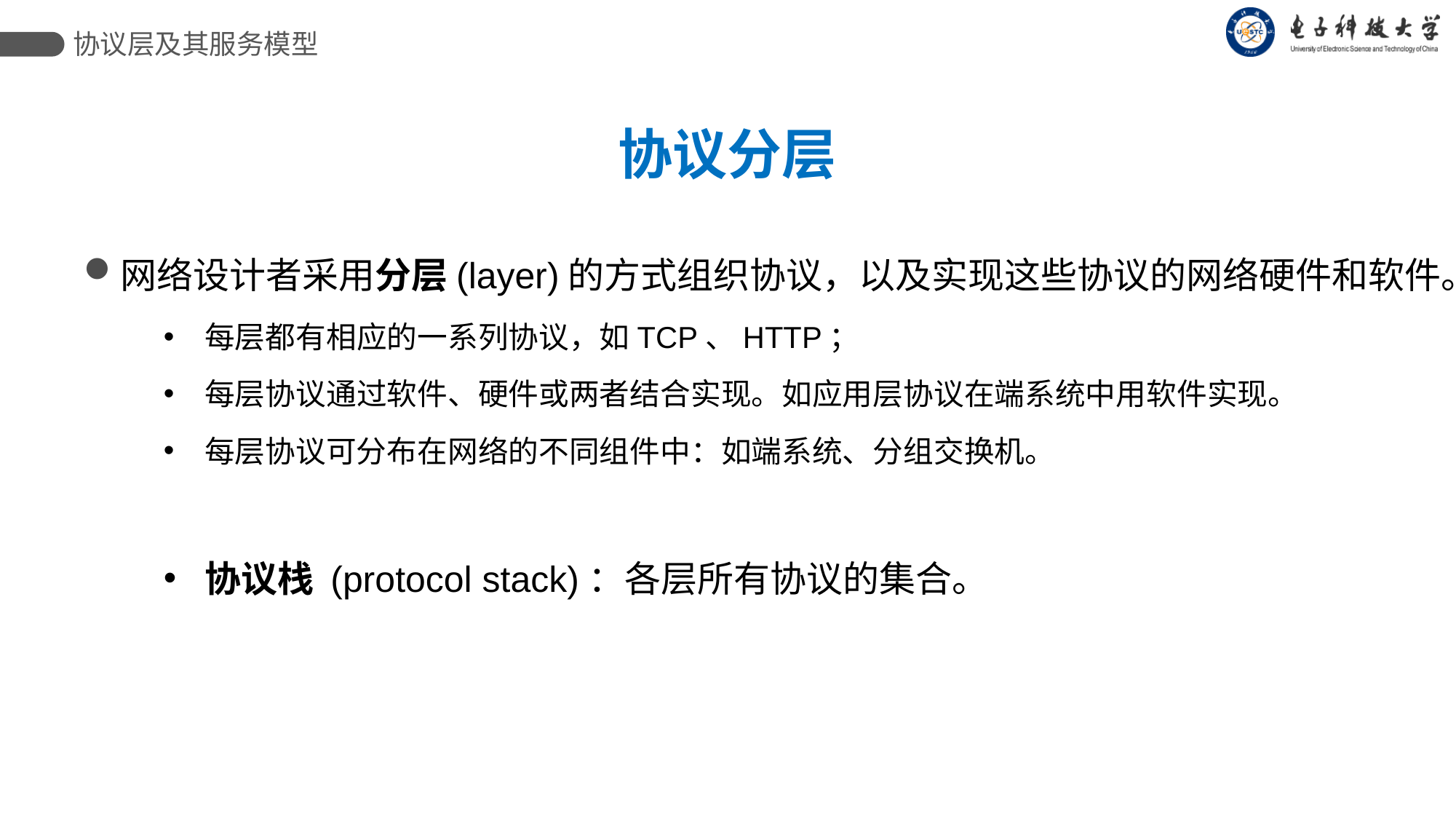

协议层及其服务模型

协议分层
网络设计者采用分层(layer)的方式组织协议，以及实现这些协议的网络硬件和软件。
每层都有相应的一系列协议，如TCP、HTTP；
每层协议通过软件、硬件或两者结合实现。如应用层协议在端系统中用软件实现。
每层协议可分布在网络的不同组件中：如端系统、分组交换机。

协议栈 (protocol stack)：各层所有协议的集合。